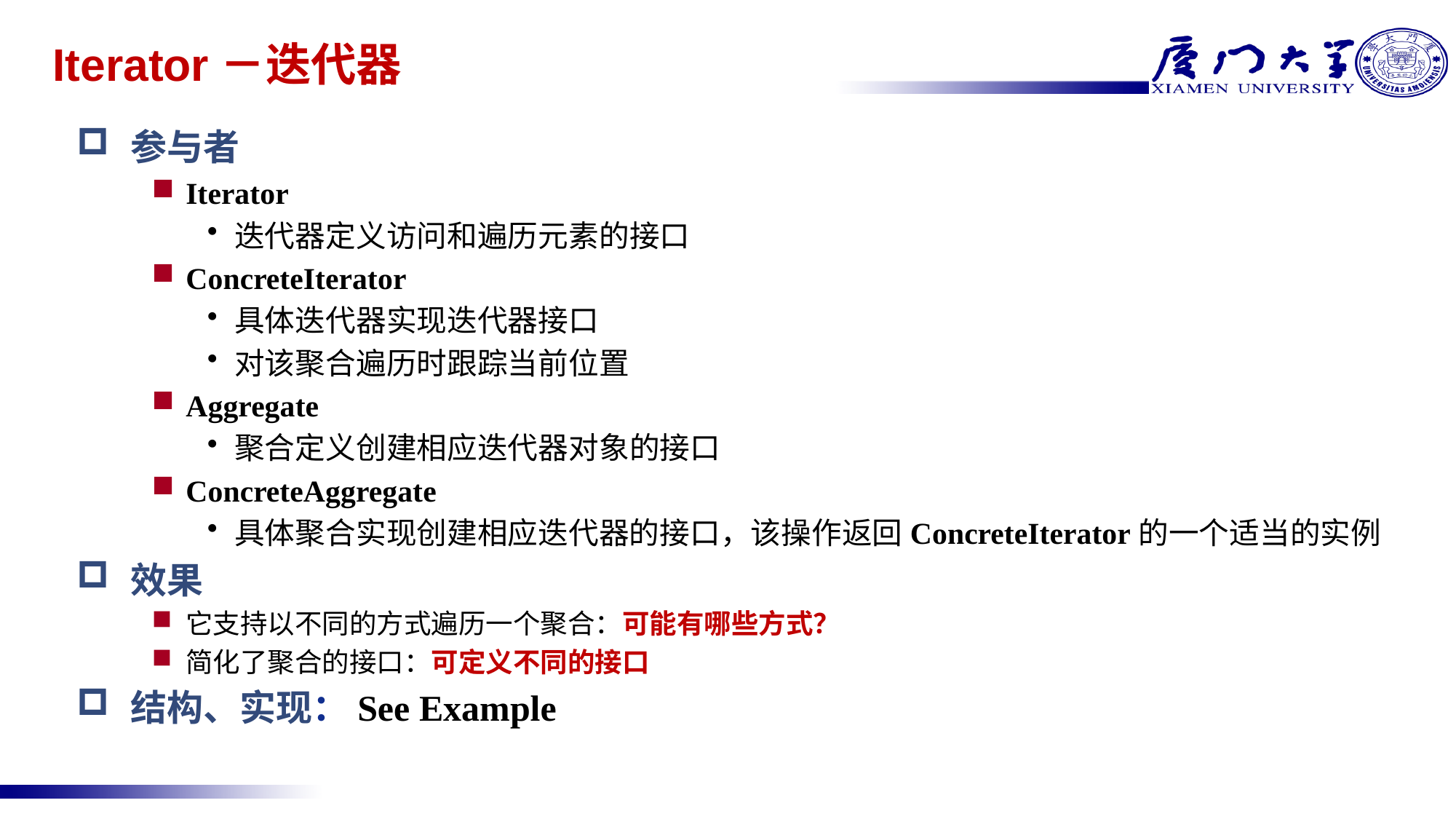

# Iterator－迭代器
参与者
Iterator
迭代器定义访问和遍历元素的接口
ConcreteIterator
具体迭代器实现迭代器接口
对该聚合遍历时跟踪当前位置
Aggregate
聚合定义创建相应迭代器对象的接口
ConcreteAggregate
具体聚合实现创建相应迭代器的接口，该操作返回ConcreteIterator的一个适当的实例
效果
它支持以不同的方式遍历一个聚合：可能有哪些方式？
简化了聚合的接口：可定义不同的接口
结构、实现：See Example